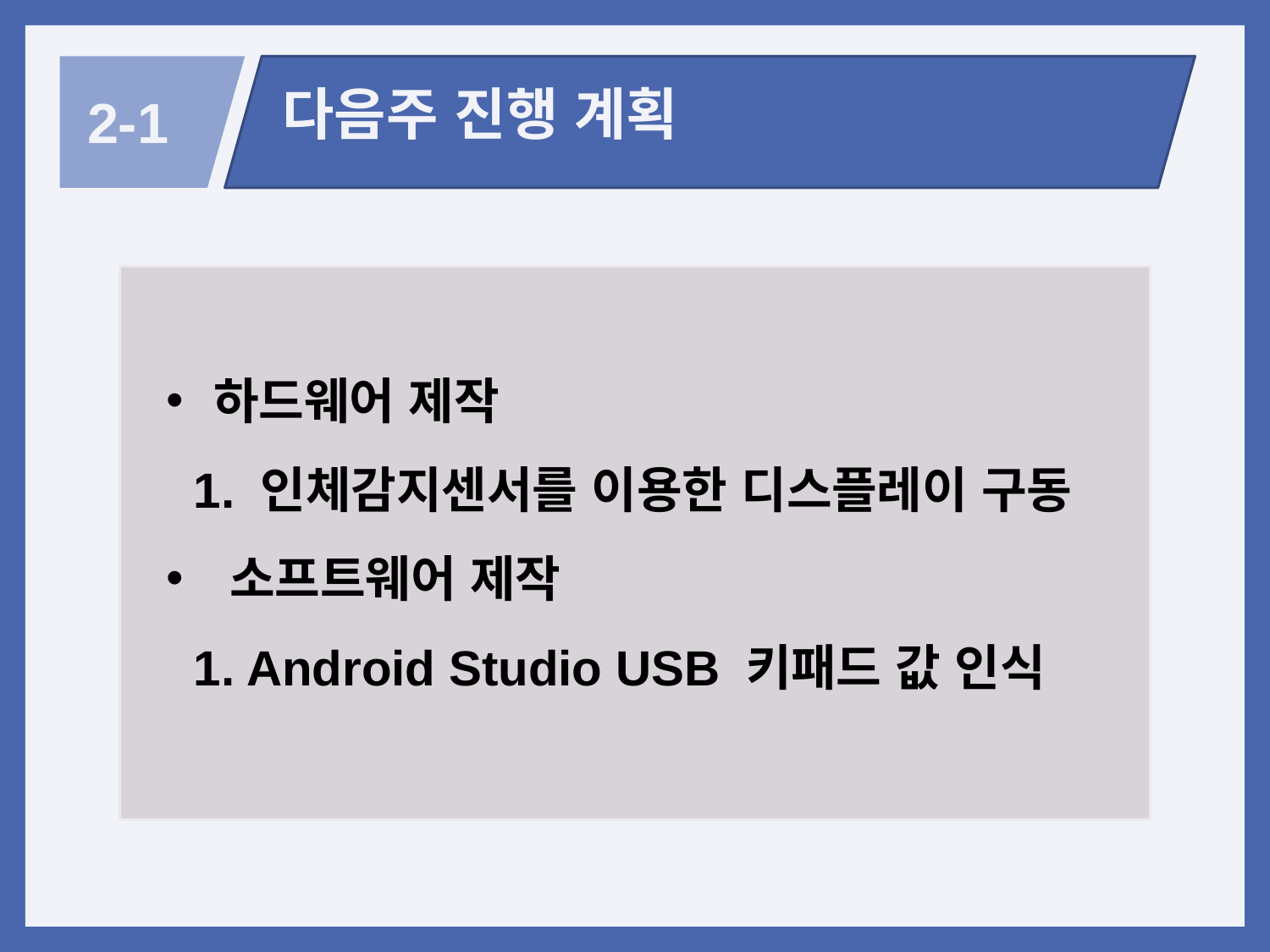

다음주 진행 계획
2-1

하드웨어 제작
  1. 인체감지센서를 이용한 디스플레이 구동
소프트웨어 제작
  1. Android Studio USB 키패드 값 인식